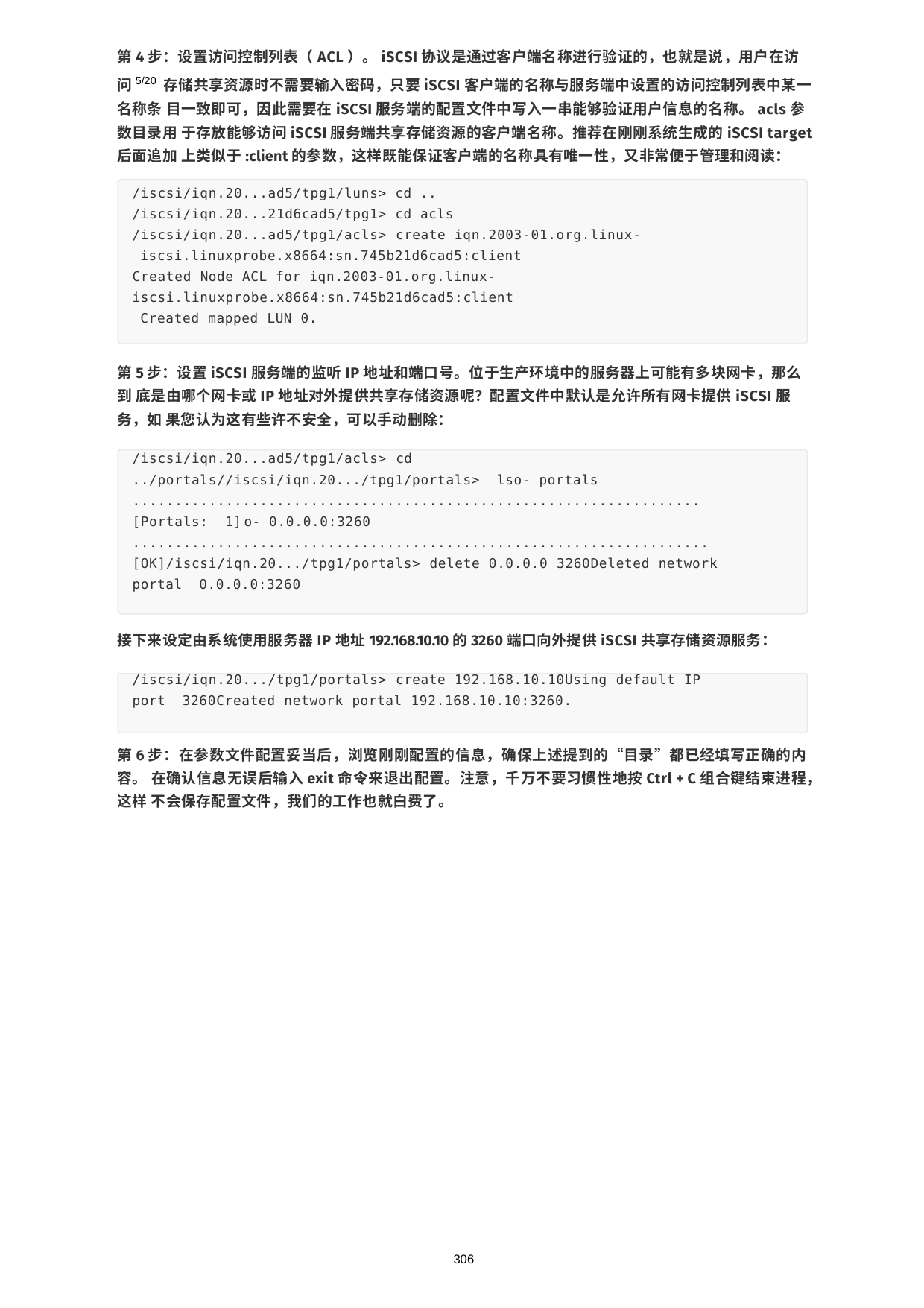

第4步：设置访问控制列表（ACL）。iSCSI协议是通过客户端名称进行验证的，也就是说，用户在访问5/20 存储共享资源时不需要输入密码，只要iSCSI客户端的名称与服务端中设置的访问控制列表中某一名称条 目一致即可，因此需要在iSCSI服务端的配置文件中写入一串能够验证用户信息的名称。acls参数目录用 于存放能够访问iSCSI服务端共享存储资源的客户端名称。推荐在刚刚系统生成的iSCSI target后面追加 上类似于:client的参数，这样既能保证客户端的名称具有唯一性，又非常便于管理和阅读：

/iscsi/iqn.20...ad5/tpg1/luns> cd ..
/iscsi/iqn.20...21d6cad5/tpg1> cd acls
/iscsi/iqn.20...ad5/tpg1/acls> create iqn.2003-01.org.linux-  iscsi.linuxprobe.x8664:sn.745b21d6cad5:client
Created Node ACL for iqn.2003-01.org.linux-  iscsi.linuxprobe.x8664:sn.745b21d6cad5:client  Created mapped LUN 0.

第5步：设置iSCSI服务端的监听IP地址和端口号。位于生产环境中的服务器上可能有多块网卡，那么到 底是由哪个网卡或IP地址对外提供共享存储资源呢？配置文件中默认是允许所有网卡提供iSCSI服务，如 果您认为这有些许不安全，可以手动删除：

/iscsi/iqn.20...ad5/tpg1/acls> cd ../portals//iscsi/iqn.20.../tpg1/portals>  lso- portals
................................................................... [Portals:  1]	o- 0.0.0.0:3260
....................................................................
[OK]/iscsi/iqn.20.../tpg1/portals> delete 0.0.0.0 3260Deleted network portal  0.0.0.0:3260

接下来设定由系统使用服务器IP地址192.168.10.10的3260端口向外提供iSCSI共享存储资源服务：

/iscsi/iqn.20.../tpg1/portals> create 192.168.10.10Using default IP port  3260Created network portal 192.168.10.10:3260.

第6步：在参数文件配置妥当后，浏览刚刚配置的信息，确保上述提到的“目录”都已经填写正确的内容。 在确认信息无误后输入exit命令来退出配置。注意，千万不要习惯性地按Ctrl + C组合键结束进程，这样 不会保存配置文件，我们的工作也就白费了。

306